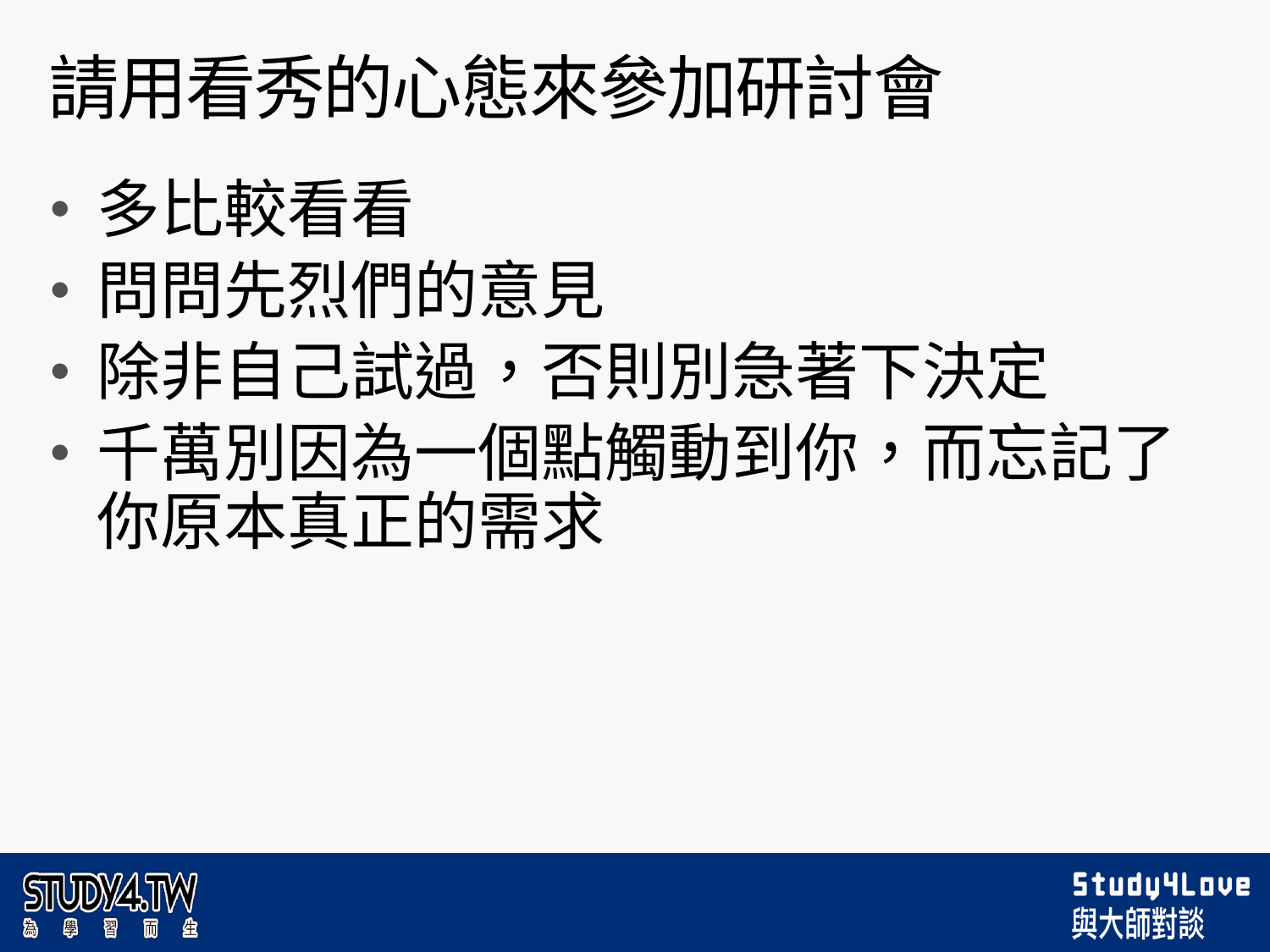

# 請用看秀的心態來參加研討會
多比較看看
問問先烈們的意見
除非自己試過，否則別急著下決定
千萬別因為一個點觸動到你，而忘記了你原本真正的需求